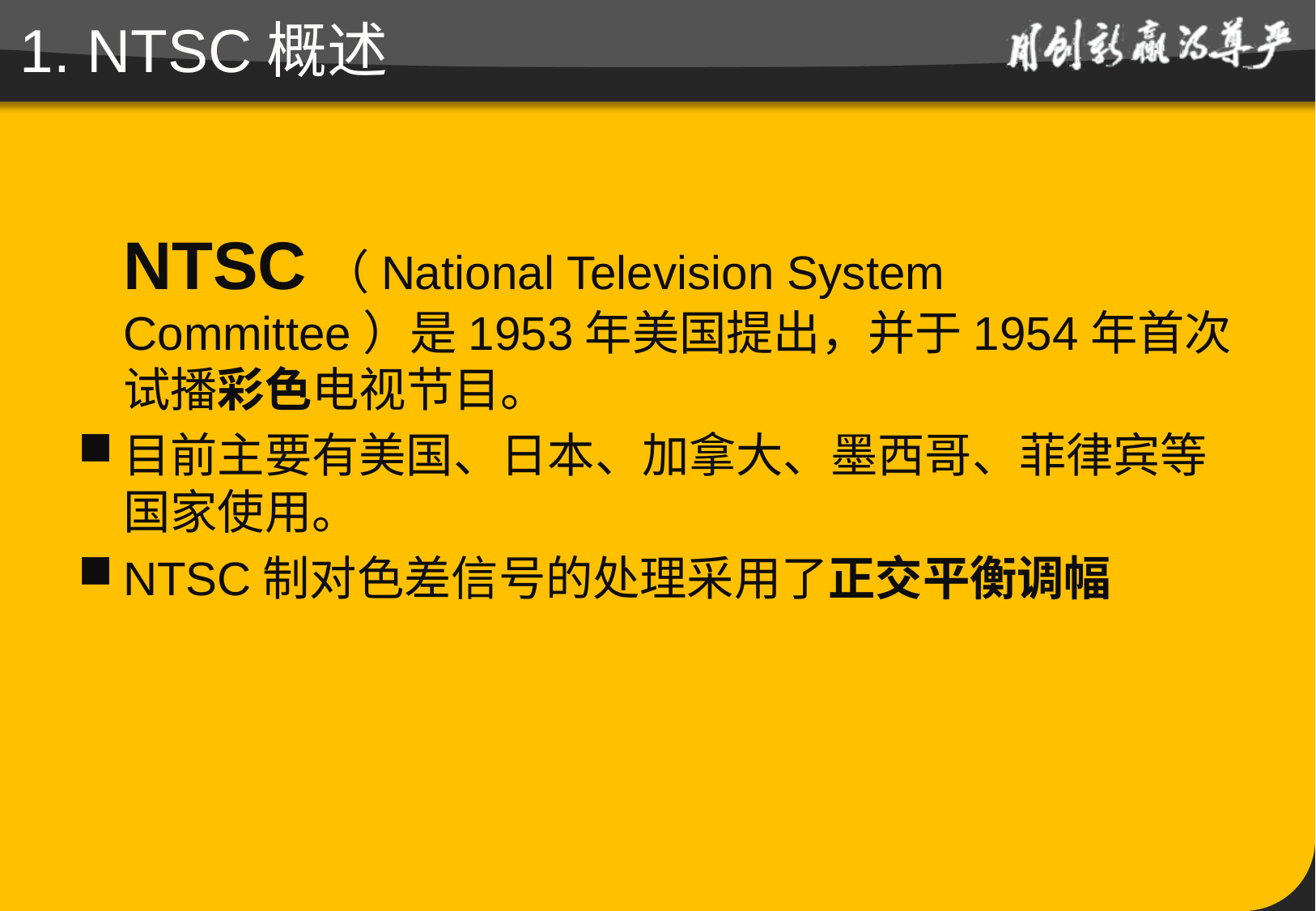

# 1. NTSC概述
NTSC（National Television System Committee）是1953年美国提出，并于1954年首次试播彩色电视节目。
目前主要有美国、日本、加拿大、墨西哥、菲律宾等国家使用。
NTSC制对色差信号的处理采用了正交平衡调幅